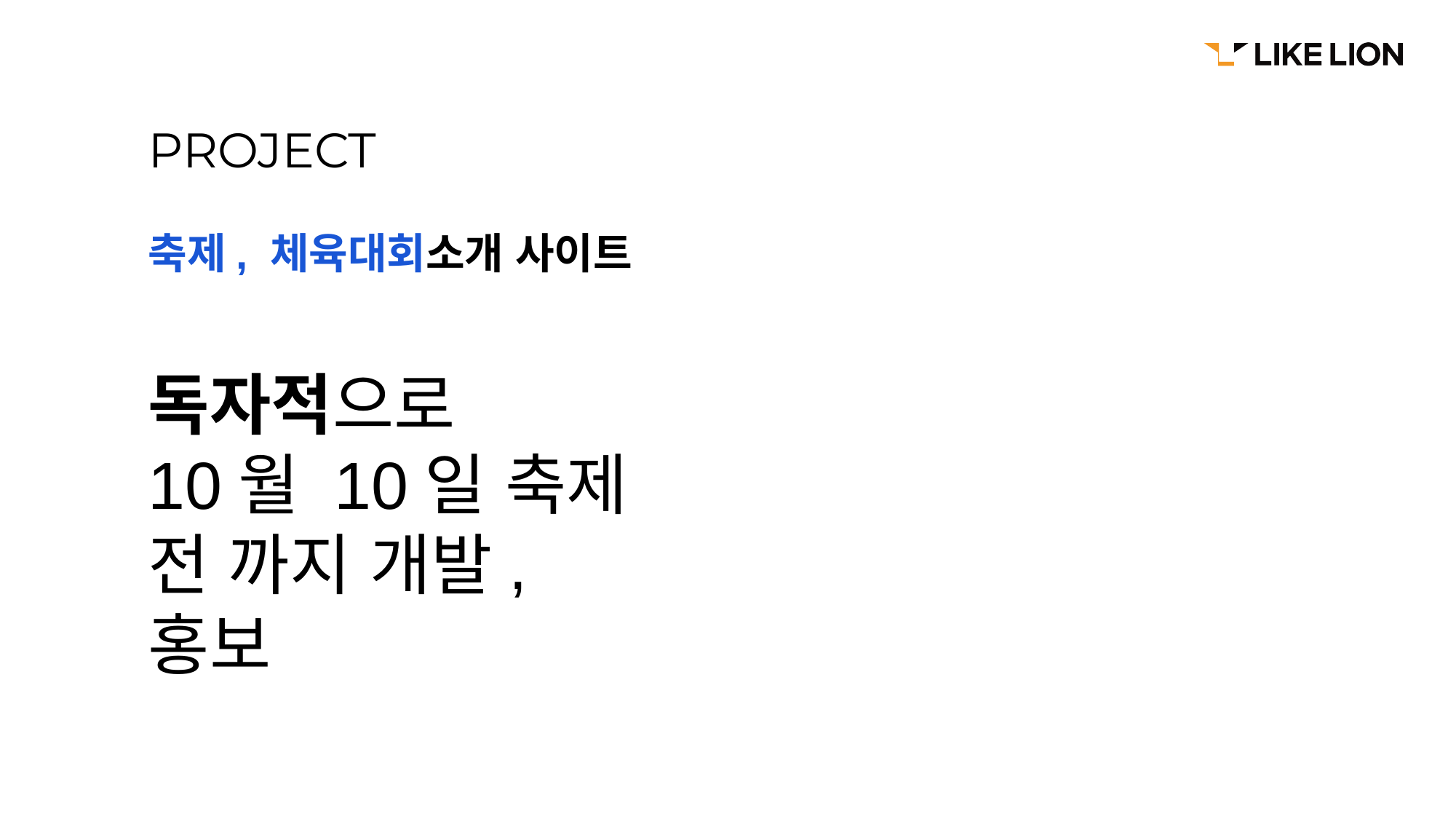

PROJECT

축제, 체육대회소개 사이트
독자적으로
10월 10일 축제 전 까지 개발, 홍보